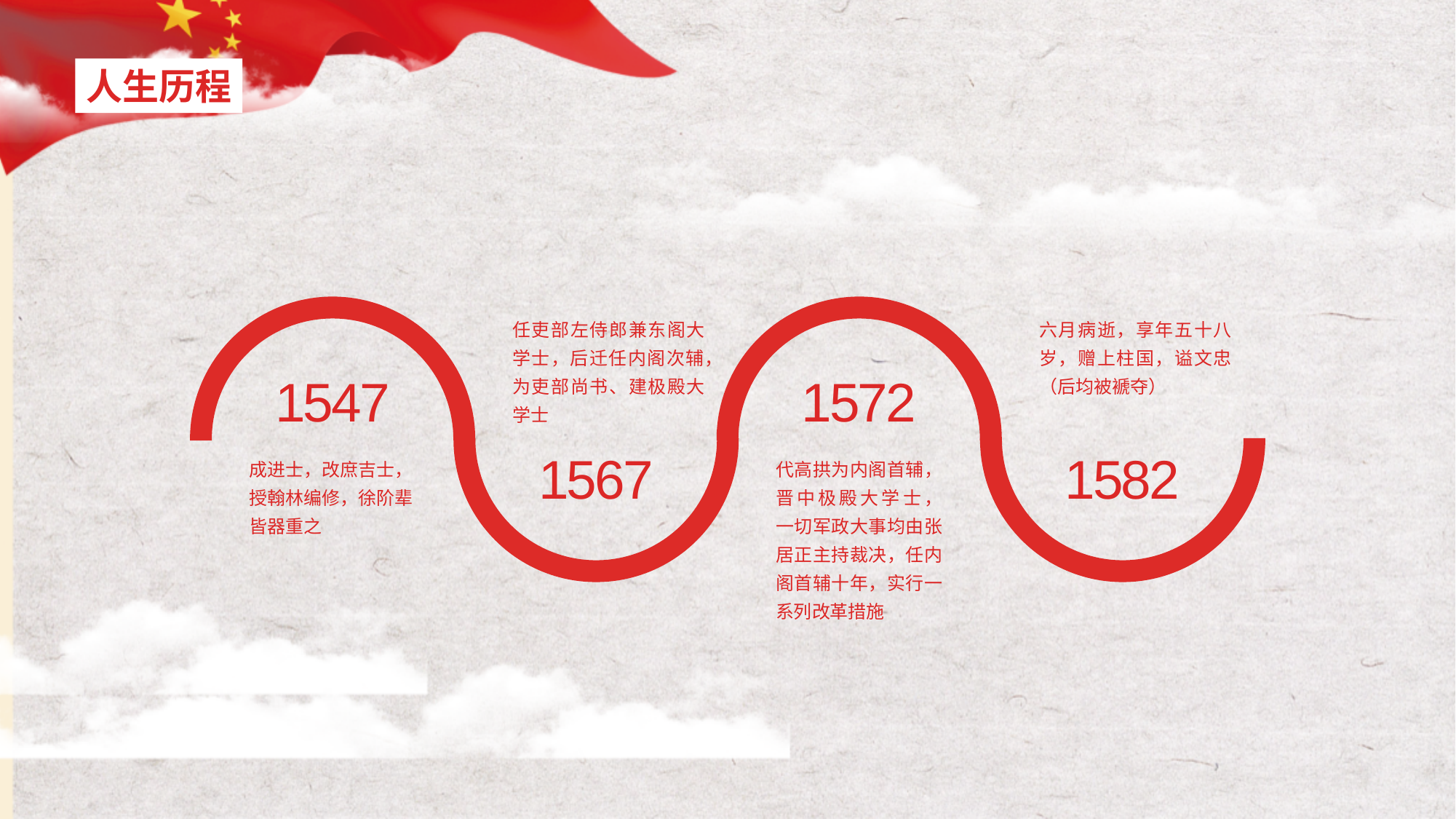

人生历程

任吏部左侍郎兼东阁大学士，后迁任内阁次辅，为吏部尚书、建极殿大学士
六月病逝，享年五十八岁，赠上柱国，谥文忠（后均被褫夺）
1547
1572
1567
1582
成进士，改庶吉士，授翰林编修，徐阶辈皆器重之
代高拱为内阁首辅，晋中极殿大学士， 一切军政大事均由张居正主持裁决，任内阁首辅十年，实行一系列改革措施